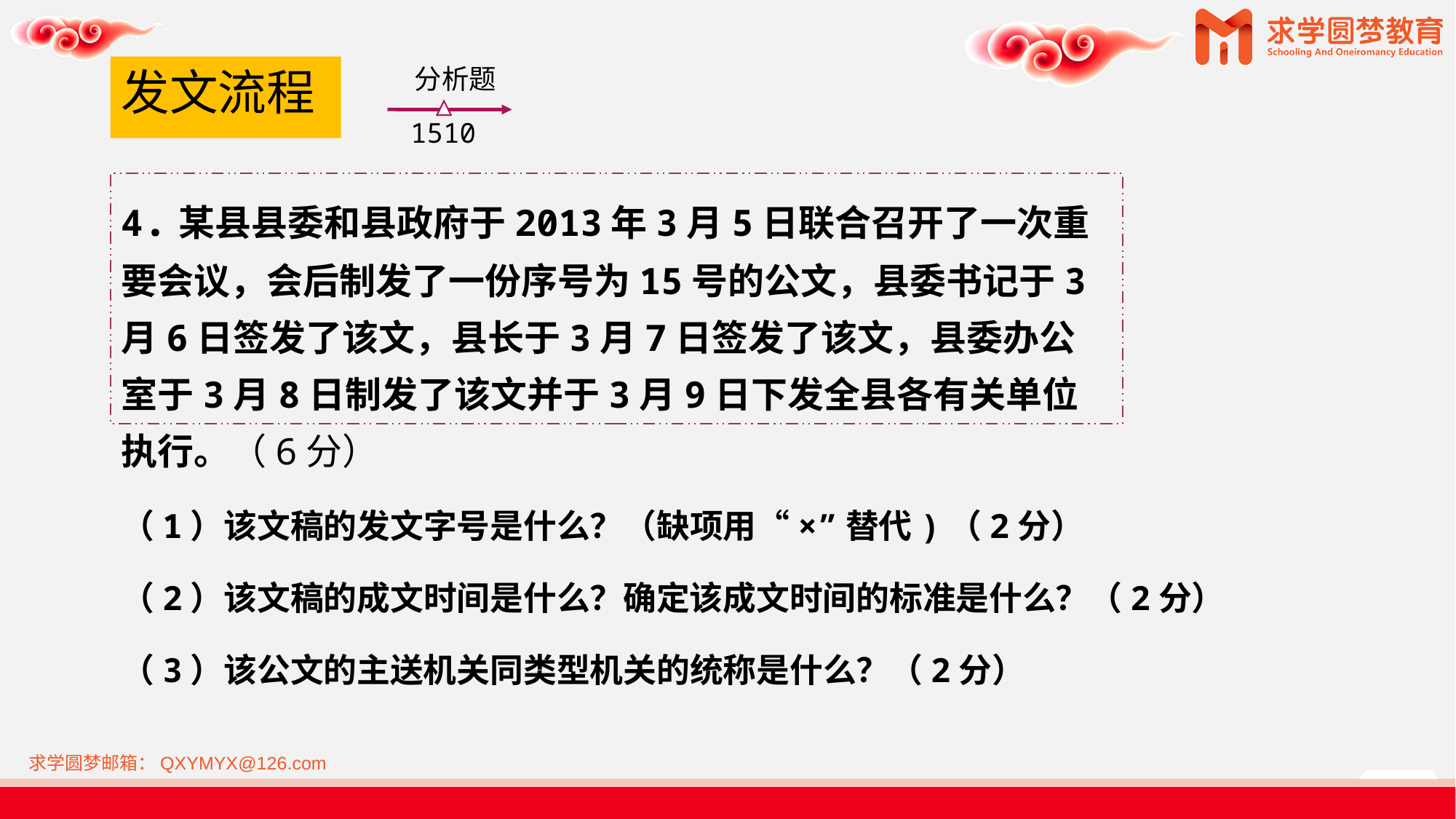

# 发文流程
分析题

1510
4.某县县委和县政府于2013年3月5日联合召开了一次重要会议，会后制发了一份序号为15号的公文，县委书记于3月6日签发了该文，县长于3月7日签发了该文，县委办公室于3月8日制发了该文并于3月9日下发全县各有关单位执行。（6分）
（1）该文稿的发文字号是什么？（缺项用“×”替代)（2分）
（2）该文稿的成文时间是什么？确定该成文时间的标准是什么？（2分）
（3）该公文的主送机关同类型机关的统称是什么？（2分）